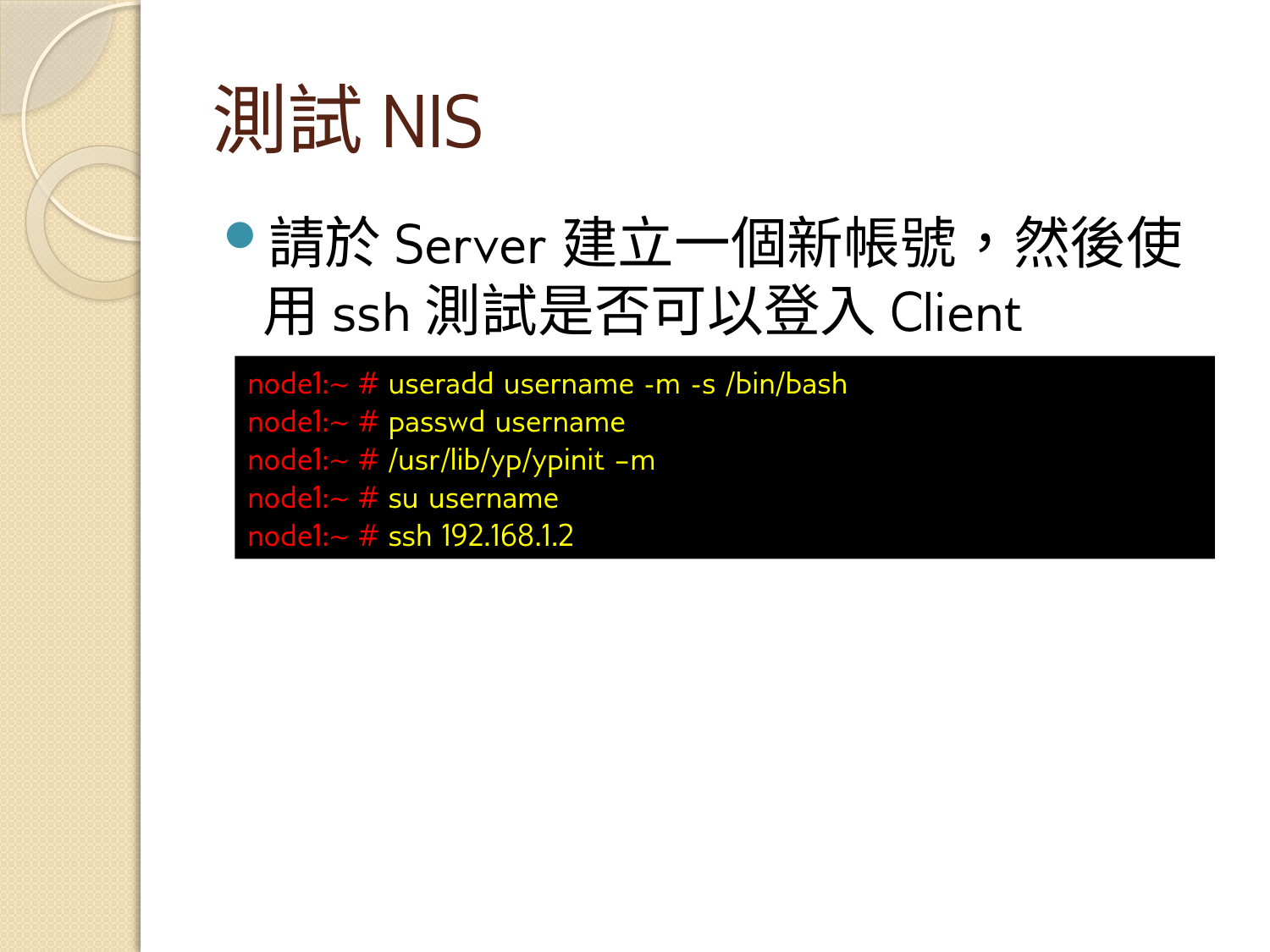

# 測試NIS
請於Server建立一個新帳號，然後使用ssh測試是否可以登入Client
node1:~ # useradd username -m -s /bin/bash
node1:~ # passwd username
node1:~ # /usr/lib/yp/ypinit –m
node1:~ # su username
node1:~ # ssh 192.168.1.2